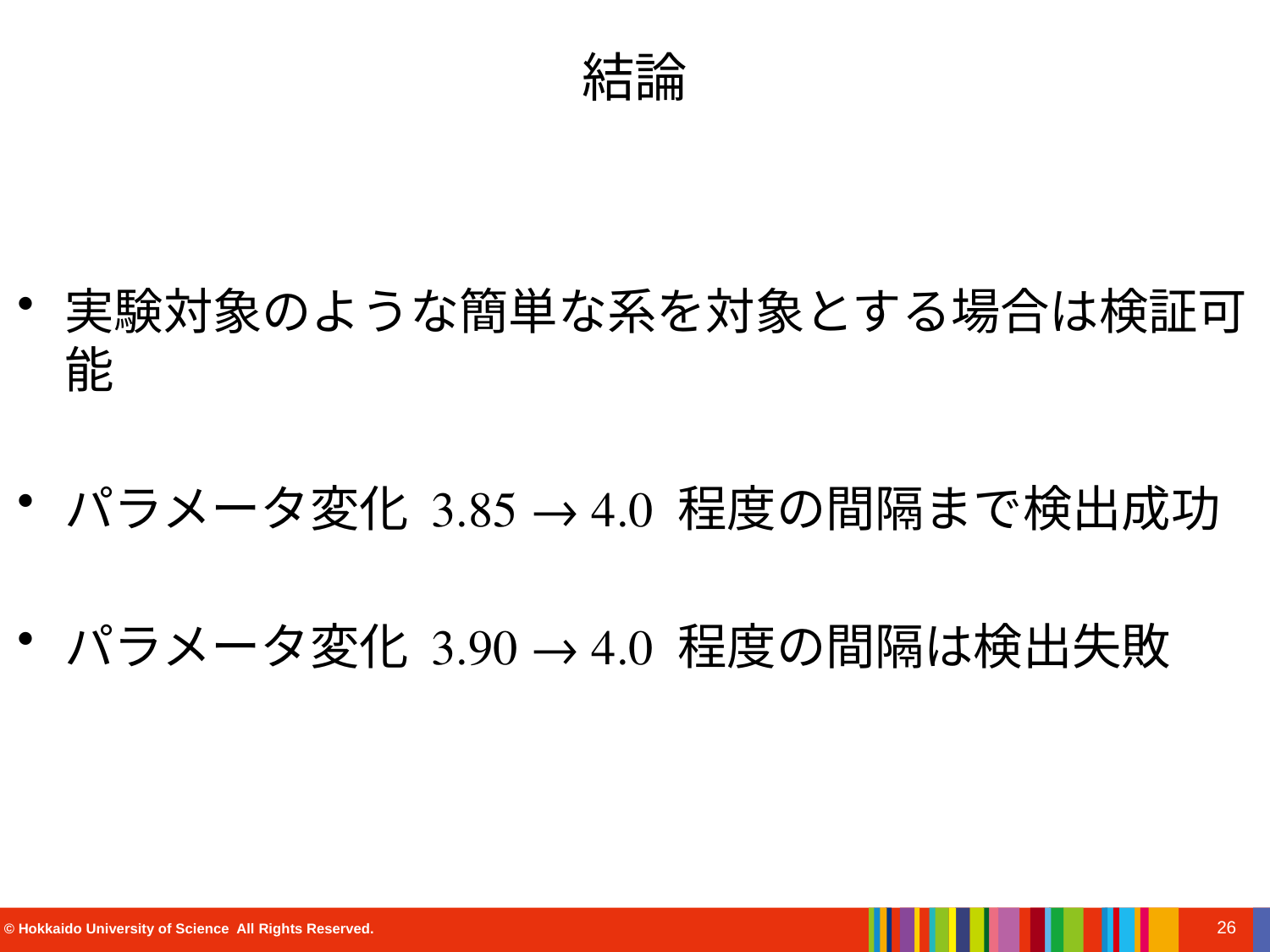

# 結論

実験対象のような簡単な系を対象とする場合は検証可能

パラメータ変化 3.85 → 4.0 程度の間隔まで検出成功

パラメータ変化 3.90 → 4.0 程度の間隔は検出失敗